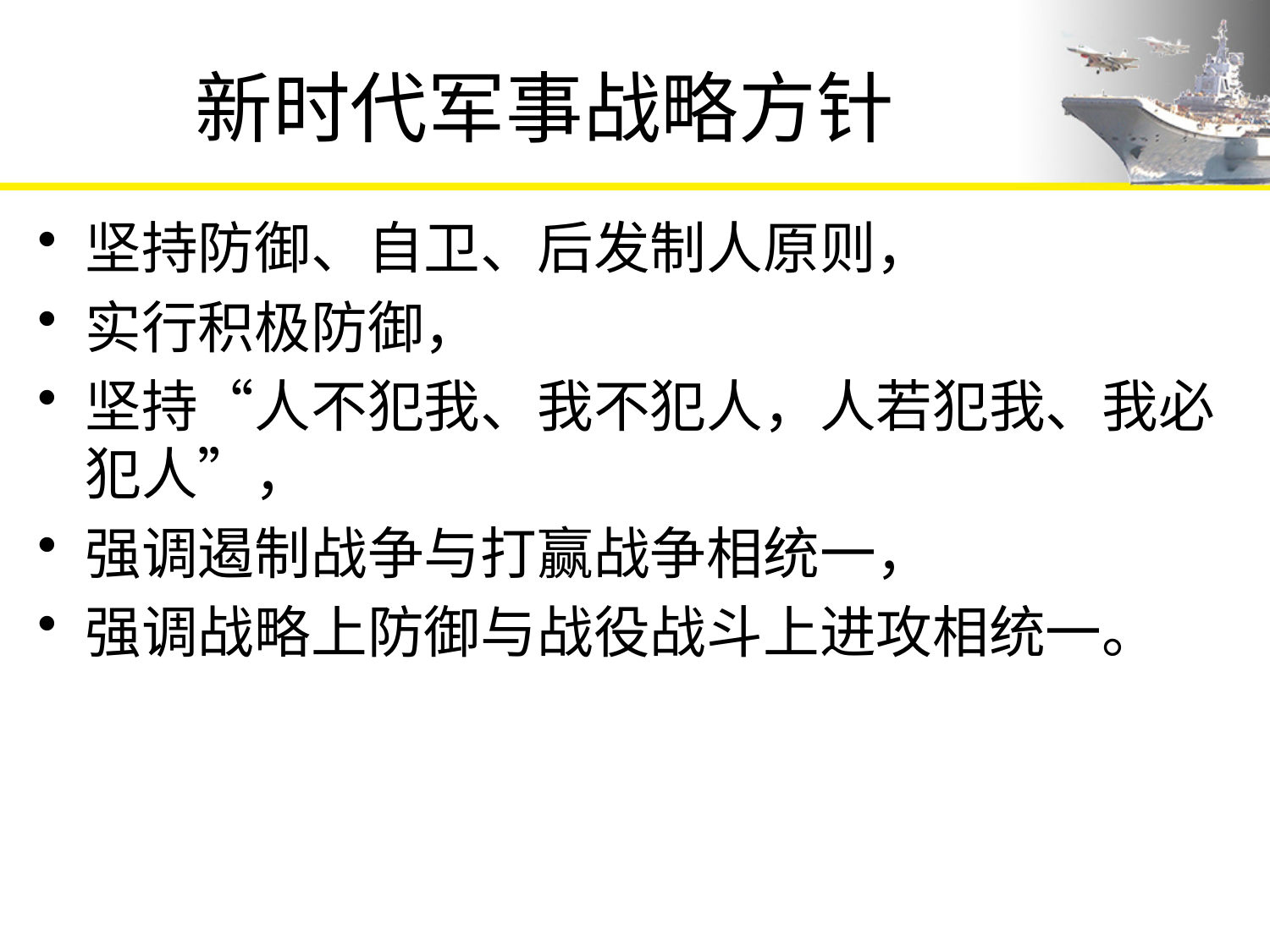

# 新时代军事战略方针
坚持防御、自卫、后发制人原则，
实行积极防御，
坚持“人不犯我、我不犯人，人若犯我、我必犯人”，
强调遏制战争与打赢战争相统一，
强调战略上防御与战役战斗上进攻相统一。